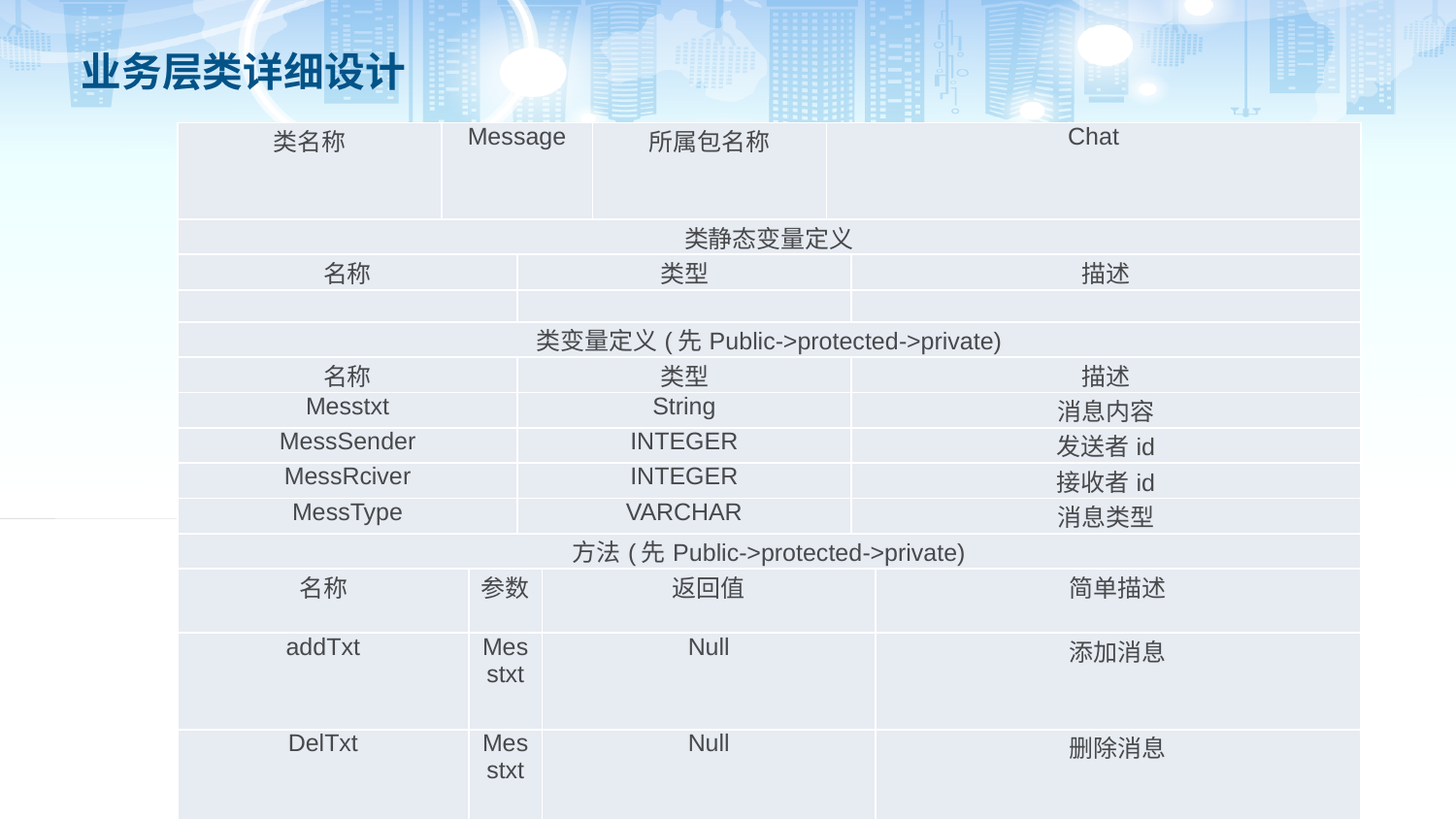

# 业务层类详细设计
| 类名称 | Message |  |  |  | 所属包名称 | Chat |  |  |
| --- | --- | --- | --- | --- | --- | --- | --- | --- |
| 类静态变量定义 |  |  |  |  |  |  |  |  |
| 名称 |  |  | 类型 |  |  |  | 描述 |  |
|  |  |  |  |  |  |  |  |  |
| 类变量定义(先Public->protected->private) |  |  |  |  |  |  |  |  |
| 名称 |  |  | 类型 |  |  |  | 描述 |  |
| Messtxt |  |  | String |  |  |  | 消息内容 |  |
| MessSender |  |  | INTEGER |  |  |  | 发送者id |  |
| MessRciver |  |  | INTEGER |  |  |  | 接收者id |  |
| MessType |  |  | VARCHAR |  |  |  | 消息类型 |  |
| 方法(先Public->protected->private) |  |  |  |  |  |  |  |  |
| 名称 |  | 参数 |  | 返回值 |  |  |  | 简单描述 |
| addTxt |  | Messtxt |  | Null |  |  |  | 添加消息 |
| DelTxt |  | Messtxt |  | Null |  |  |  | 删除消息 |